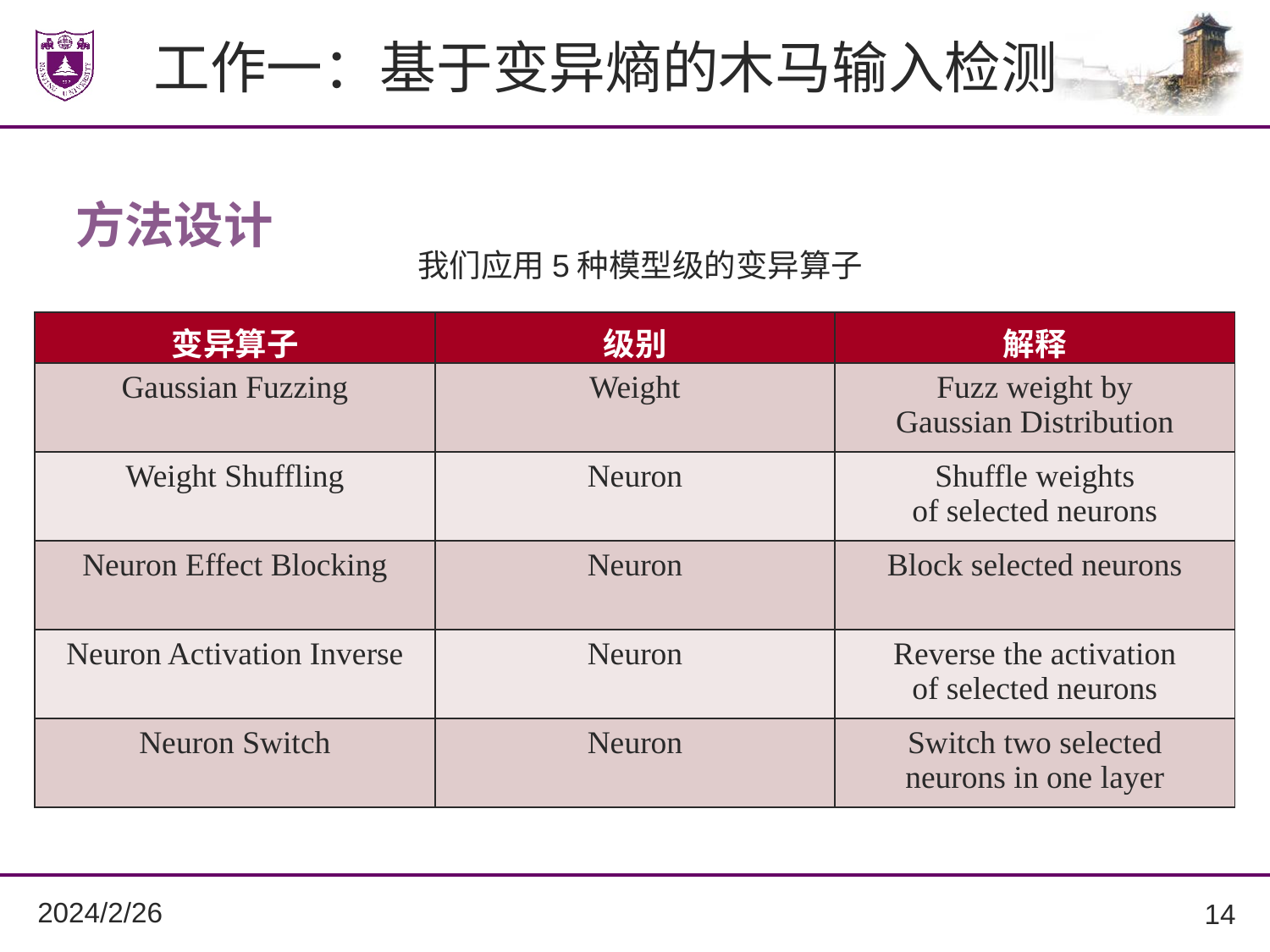

# 工作一：基于变异熵的木马输入检测
方法设计
我们应用5种模型级的变异算子

| 变异算子 | 级别 | 解释 |
| --- | --- | --- |
| Gaussian Fuzzing | Weight | Fuzz weight by Gaussian Distribution |
| Weight Shuffling | Neuron | Shuffle weights of selected neurons |
| Neuron Effect Blocking | Neuron | Block selected neurons |
| Neuron Activation Inverse | Neuron | Reverse the activation of selected neurons |
| Neuron Switch | Neuron | Switch two selected neurons in one layer |